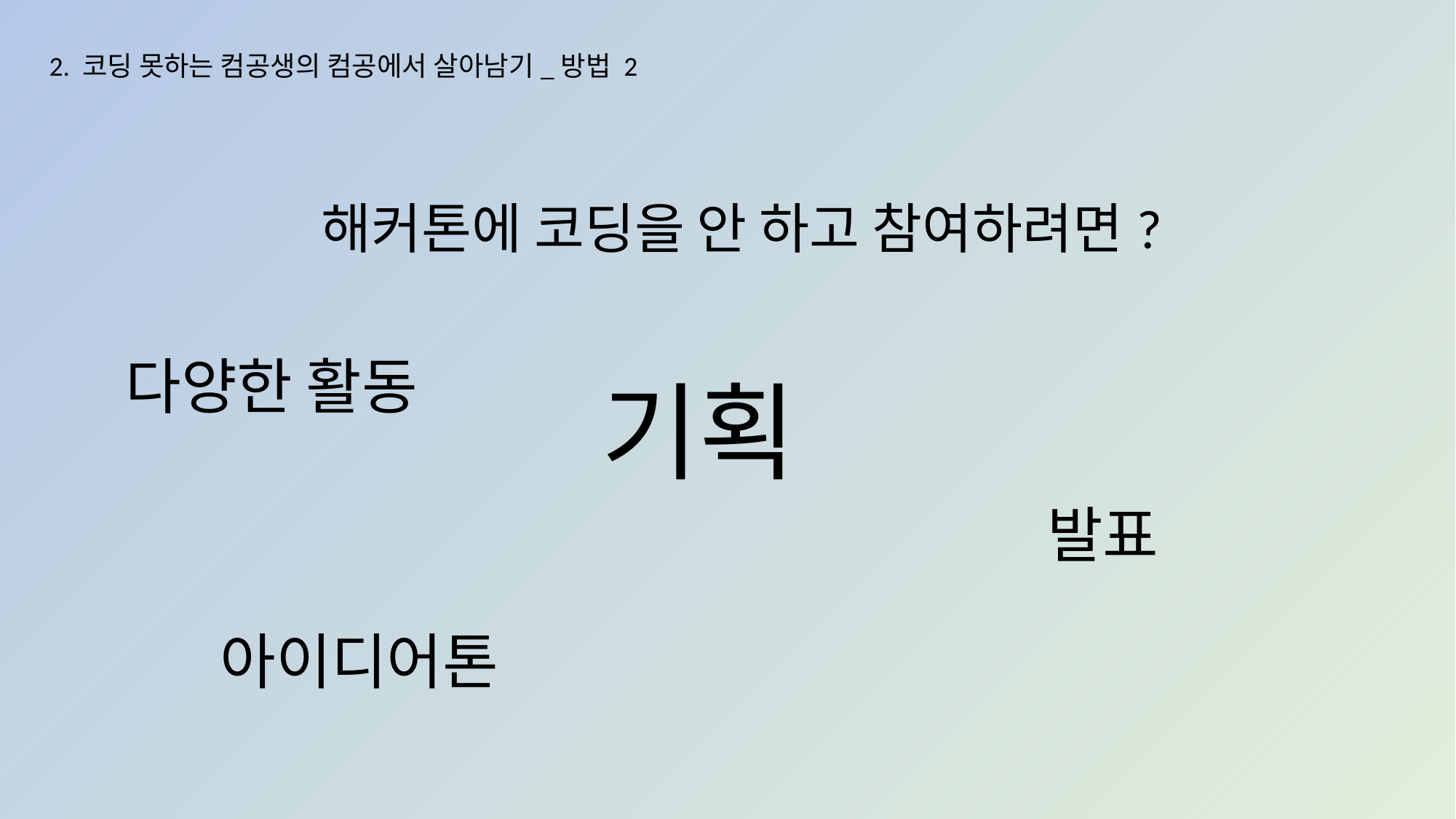

2. 코딩 못하는 컴공생의 컴공에서 살아남기_방법 2
해커톤에 코딩을 안 하고 참여하려면?

다양한 활동
기획

발표
아이디어톤